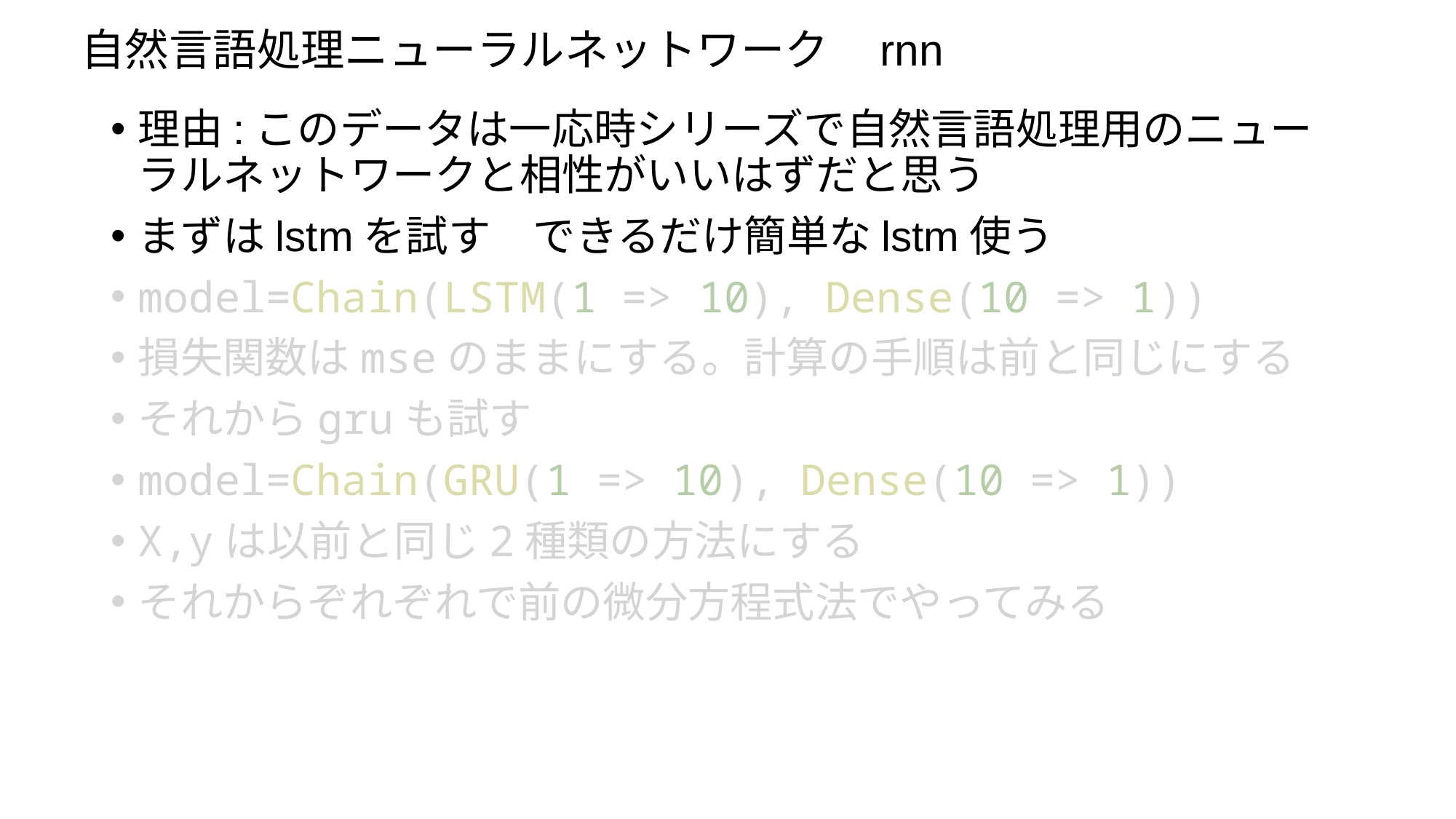

# 自然言語処理ニューラルネットワーク　rnn
理由:このデータは一応時シリーズで自然言語処理用のニューラルネットワークと相性がいいはずだと思う
まずはlstmを試す　できるだけ簡単なlstm使う
model=Chain(LSTM(1 => 10), Dense(10 => 1))
損失関数はmseのままにする。計算の手順は前と同じにする
それからgruも試す
model=Chain(GRU(1 => 10), Dense(10 => 1))
X,yは以前と同じ2種類の方法にする
それからぞれぞれで前の微分方程式法でやってみる